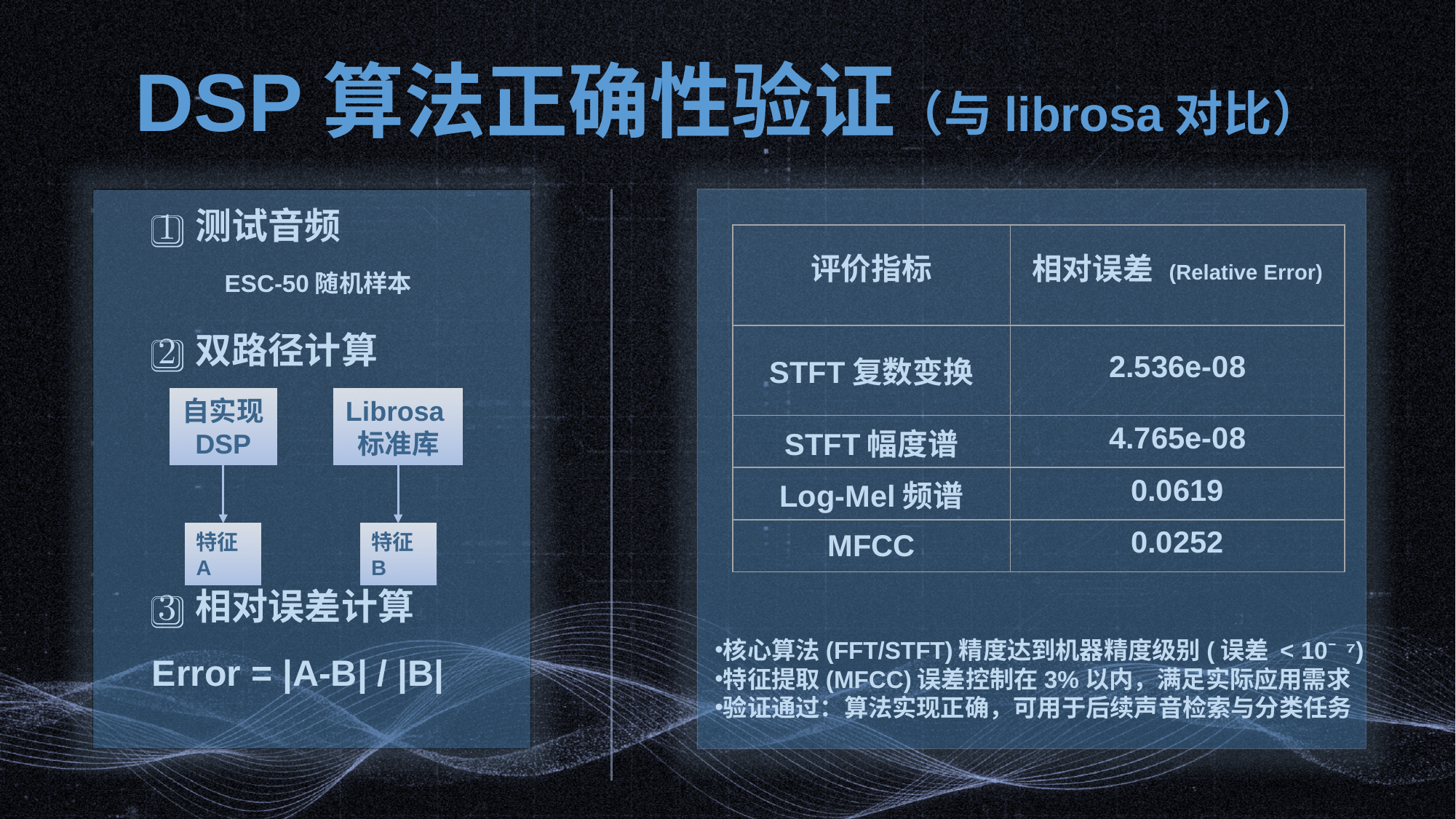

DSP算法正确性验证（与librosa对比）

1️⃣ 测试音频
| 评价指标 | 相对误差 (Relative Error) |
| --- | --- |
| STFT复数变换 | 2.536e-08 |
| STFT幅度谱 | 4.765e-08 |
| Log-Mel频谱 | 0.0619 |
| MFCC | 0.0252 |
ESC-50随机样本
2️⃣ 双路径计算
自实现
DSP
Librosa标准库
特征A
特征B
3️⃣ 相对误差计算
核心算法(FFT/STFT)精度达到机器精度级别(误差 < 10⁻⁷)
特征提取(MFCC)误差控制在3%以内，满足实际应用需求
验证通过：算法实现正确，可用于后续声音检索与分类任务
Error = |A-B| / |B|